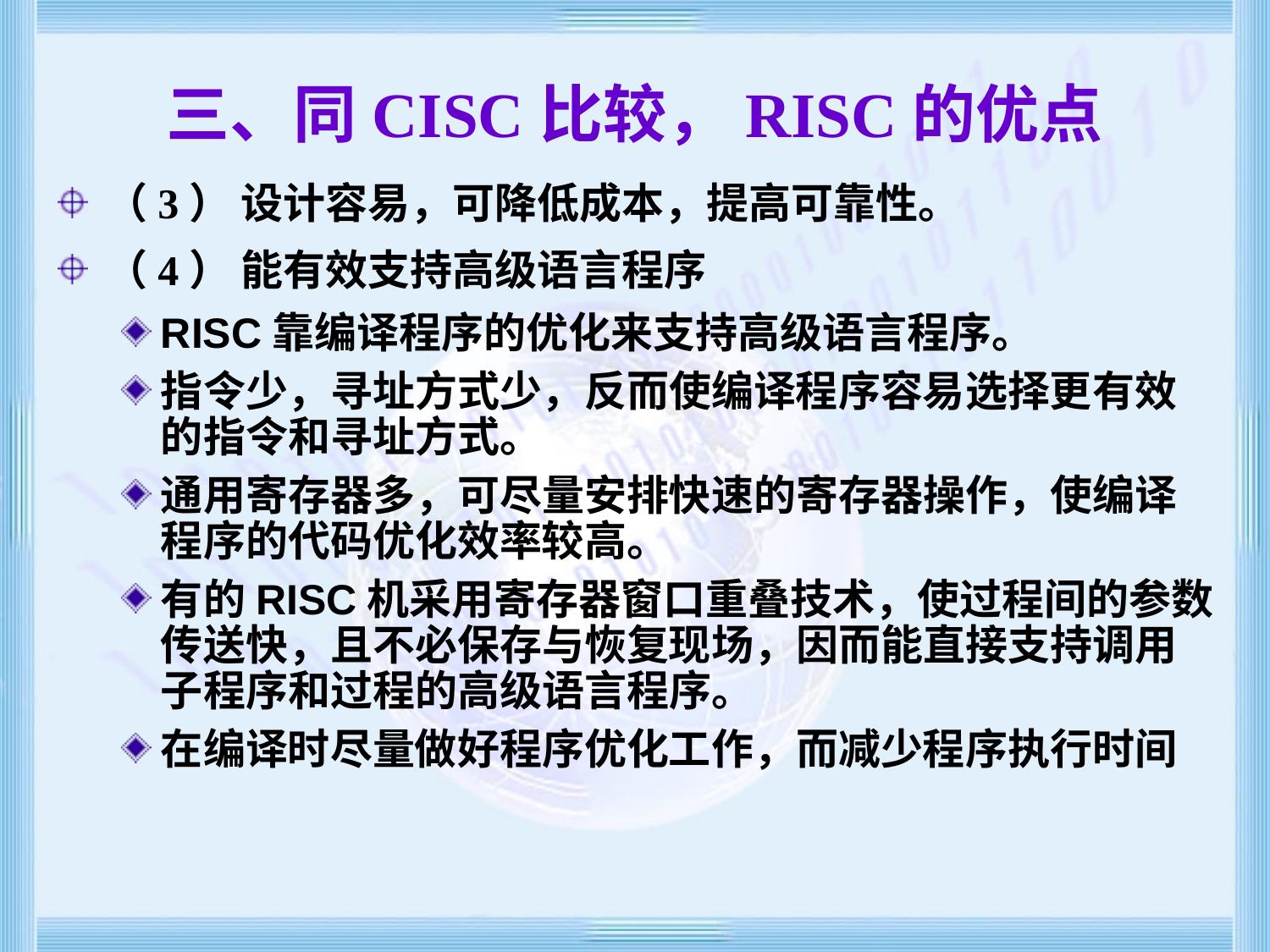

# 三、同CISC比较，RISC的优点
（3） 设计容易，可降低成本，提高可靠性。
（4） 能有效支持高级语言程序
RISC靠编译程序的优化来支持高级语言程序。
指令少，寻址方式少，反而使编译程序容易选择更有效的指令和寻址方式。
通用寄存器多，可尽量安排快速的寄存器操作，使编译程序的代码优化效率较高。
有的RISC机采用寄存器窗口重叠技术，使过程间的参数传送快，且不必保存与恢复现场，因而能直接支持调用子程序和过程的高级语言程序。
在编译时尽量做好程序优化工作，而减少程序执行时间

69